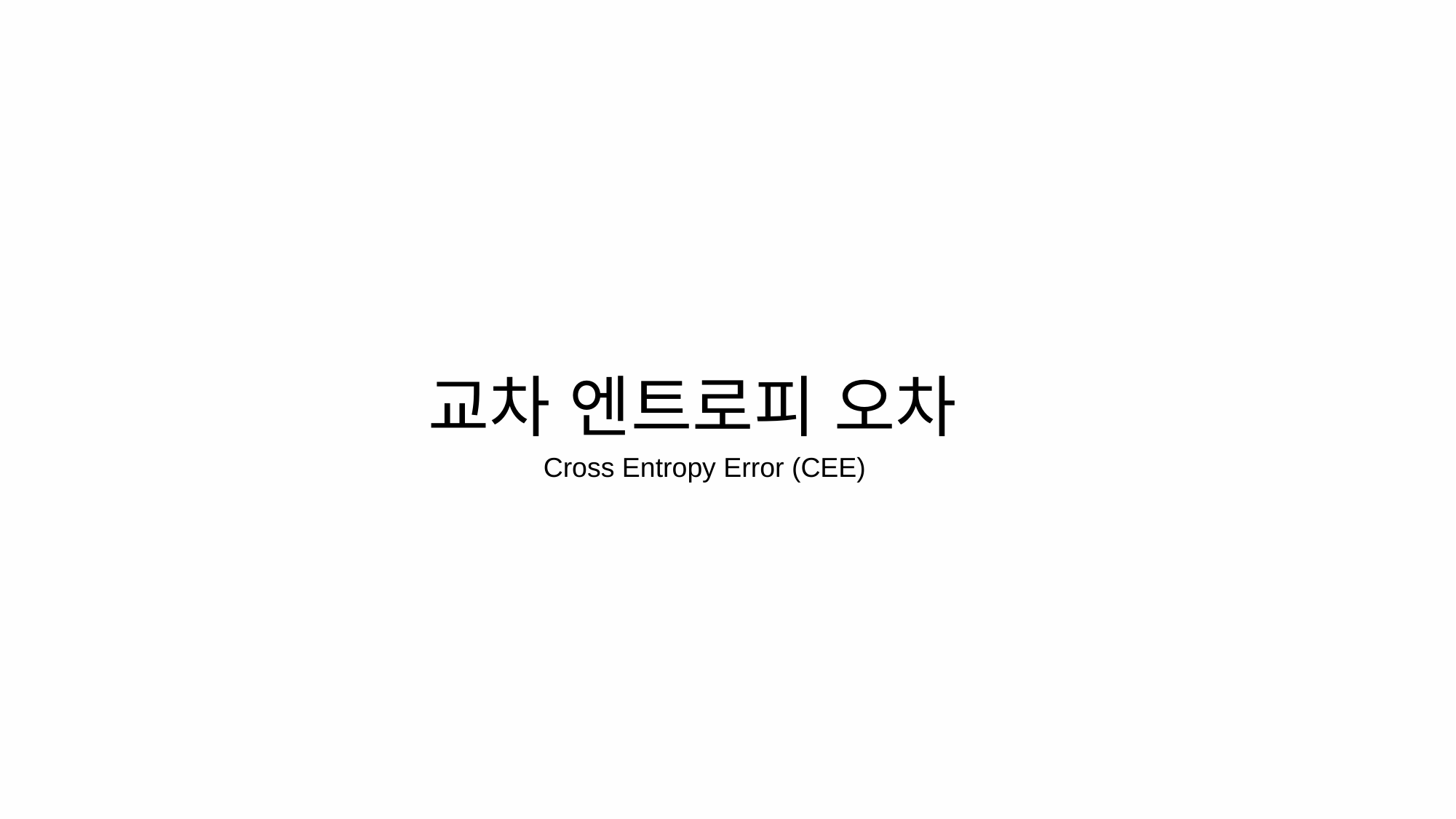

# 교차 엔트로피 오차
Cross Entropy Error (CEE)